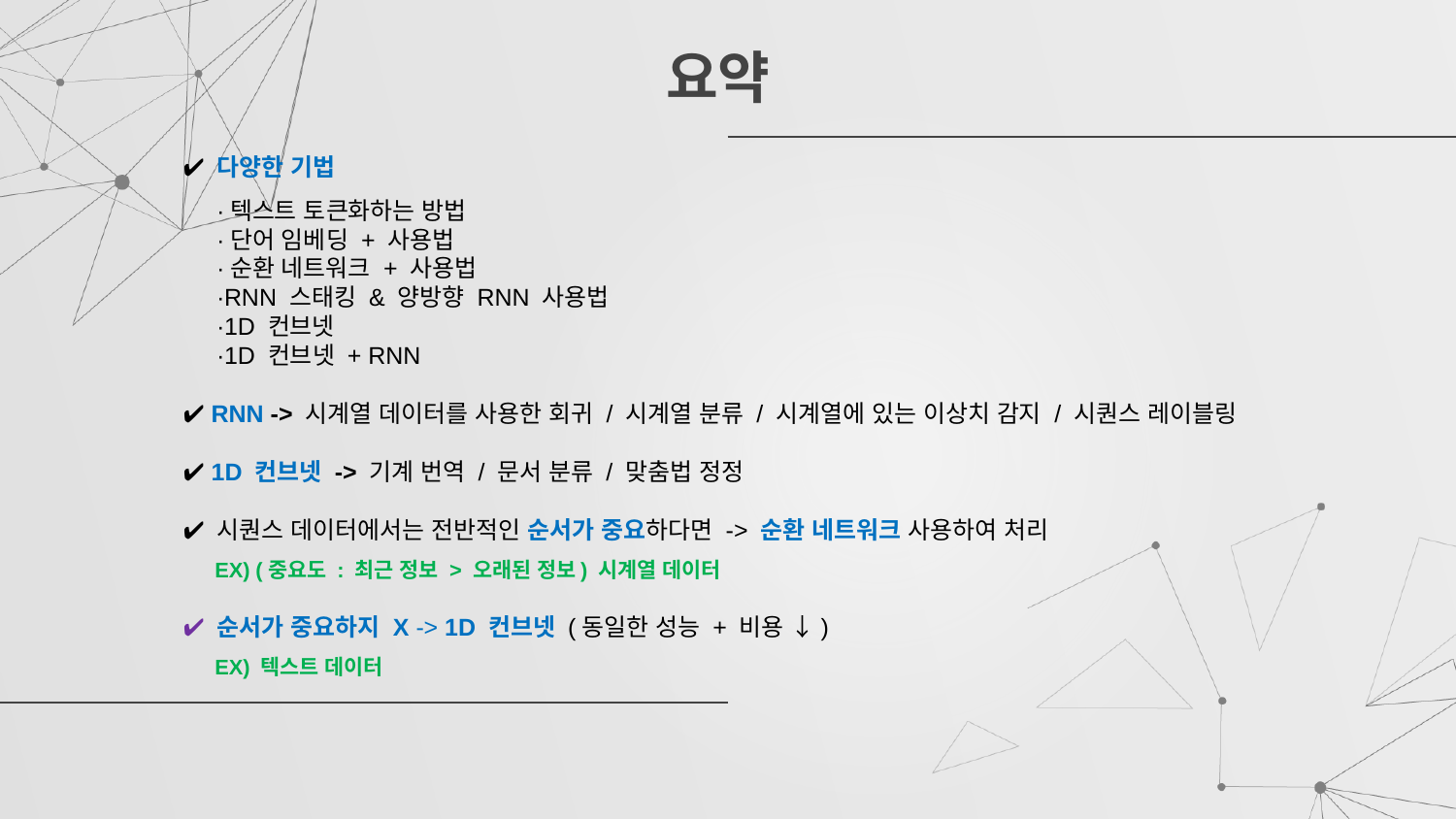

# 요약
✔ 다양한 기법

     ∙텍스트 토큰화하는 방법
     ∙단어 임베딩 + 사용법
     ∙순환 네트워크 + 사용법
     ∙RNN 스태킹 & 양방향 RNN 사용법
     ∙1D 컨브넷
     ∙1D 컨브넷 + RNN

✔ RNN -> 시계열 데이터를 사용한 회귀 / 시계열 분류 / 시계열에 있는 이상치 감지 / 시퀀스 레이블링

✔ 1D 컨브넷 -> 기계 번역 / 문서 분류 / 맞춤법 정정

✔ 시퀀스 데이터에서는 전반적인 순서가 중요하다면 -> 순환 네트워크 사용하여 처리

     EX) (중요도 : 최근 정보 > 오래된 정보) 시계열 데이터

✔ 순서가 중요하지 X -> 1D 컨브넷 (동일한 성능 + 비용 ↓)

     EX) 텍스트 데이터